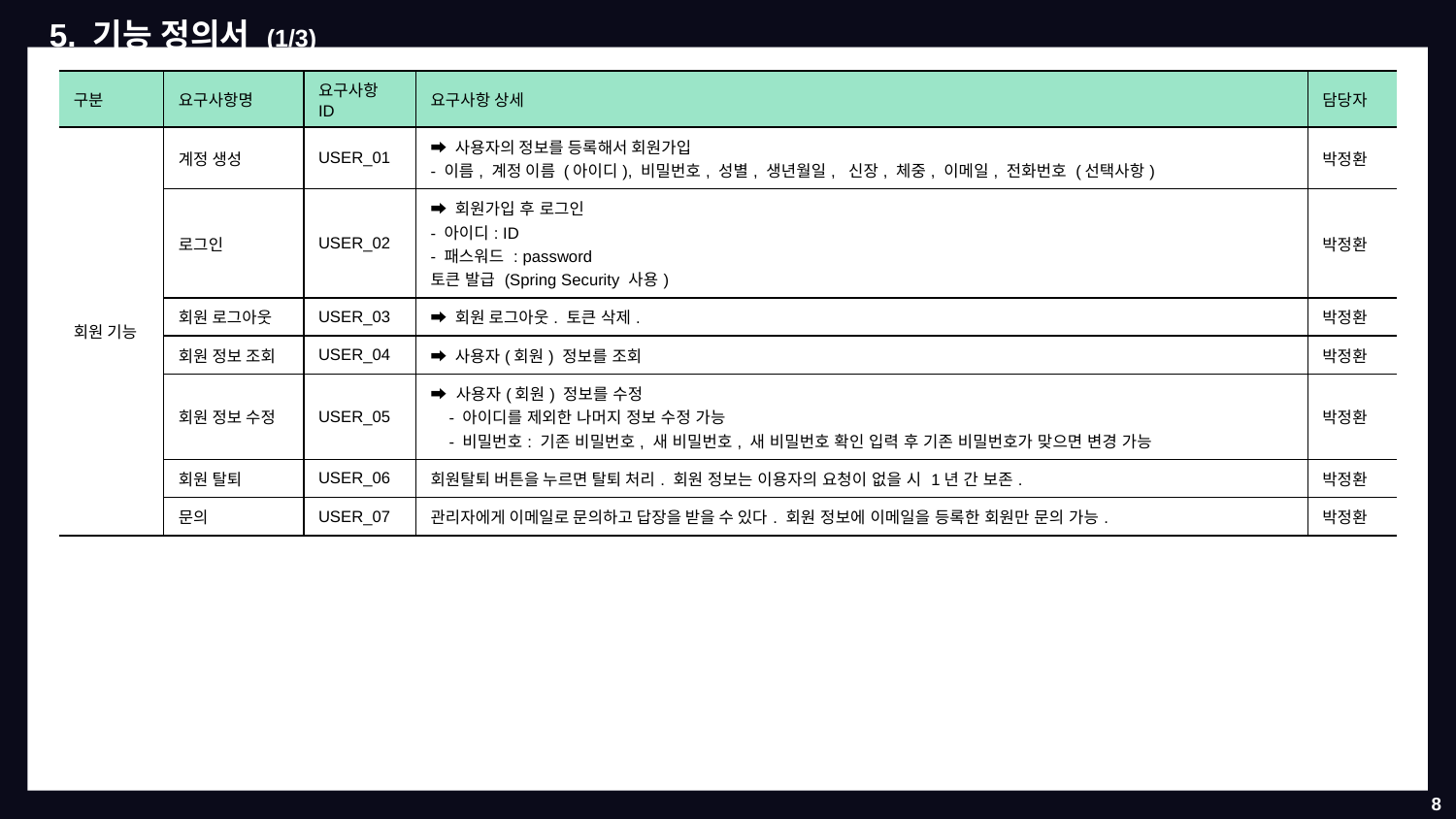

5. 기능 정의서 (1/3)
| 구분 | 요구사항명 | 요구사항 ID | 요구사항 상세 | 담당자 |
| --- | --- | --- | --- | --- |
| 회원 기능 | 계정 생성 | USER\_01 | ➡️ 사용자의 정보를 등록해서 회원가입 - 이름, 계정 이름 (아이디), 비밀번호, 성별, 생년월일, 신장, 체중, 이메일, 전화번호 (선택사항) | 박정환 |
|  | 로그인 | USER\_02 | ➡️ 회원가입 후 로그인 - 아이디: ID - 패스워드 : password 토큰 발급 (Spring Security 사용) | 박정환 |
|  | 회원 로그아웃 | USER\_03 | ➡️ 회원 로그아웃. 토큰 삭제. | 박정환 |
|  | 회원 정보 조회 | USER\_04 | ➡️ 사용자(회원) 정보를 조회 | 박정환 |
|  | 회원 정보 수정 | USER\_05 | ➡️ 사용자(회원) 정보를 수정 - 아이디를 제외한 나머지 정보 수정 가능 - 비밀번호: 기존 비밀번호, 새 비밀번호, 새 비밀번호 확인 입력 후 기존 비밀번호가 맞으면 변경 가능 | 박정환 |
|  | 회원 탈퇴 | USER\_06 | 회원탈퇴 버튼을 누르면 탈퇴 처리. 회원 정보는 이용자의 요청이 없을 시 1년 간 보존. | 박정환 |
|  | 문의 | USER\_07 | 관리자에게 이메일로 문의하고 답장을 받을 수 있다. 회원 정보에 이메일을 등록한 회원만 문의 가능. | 박정환 |
8